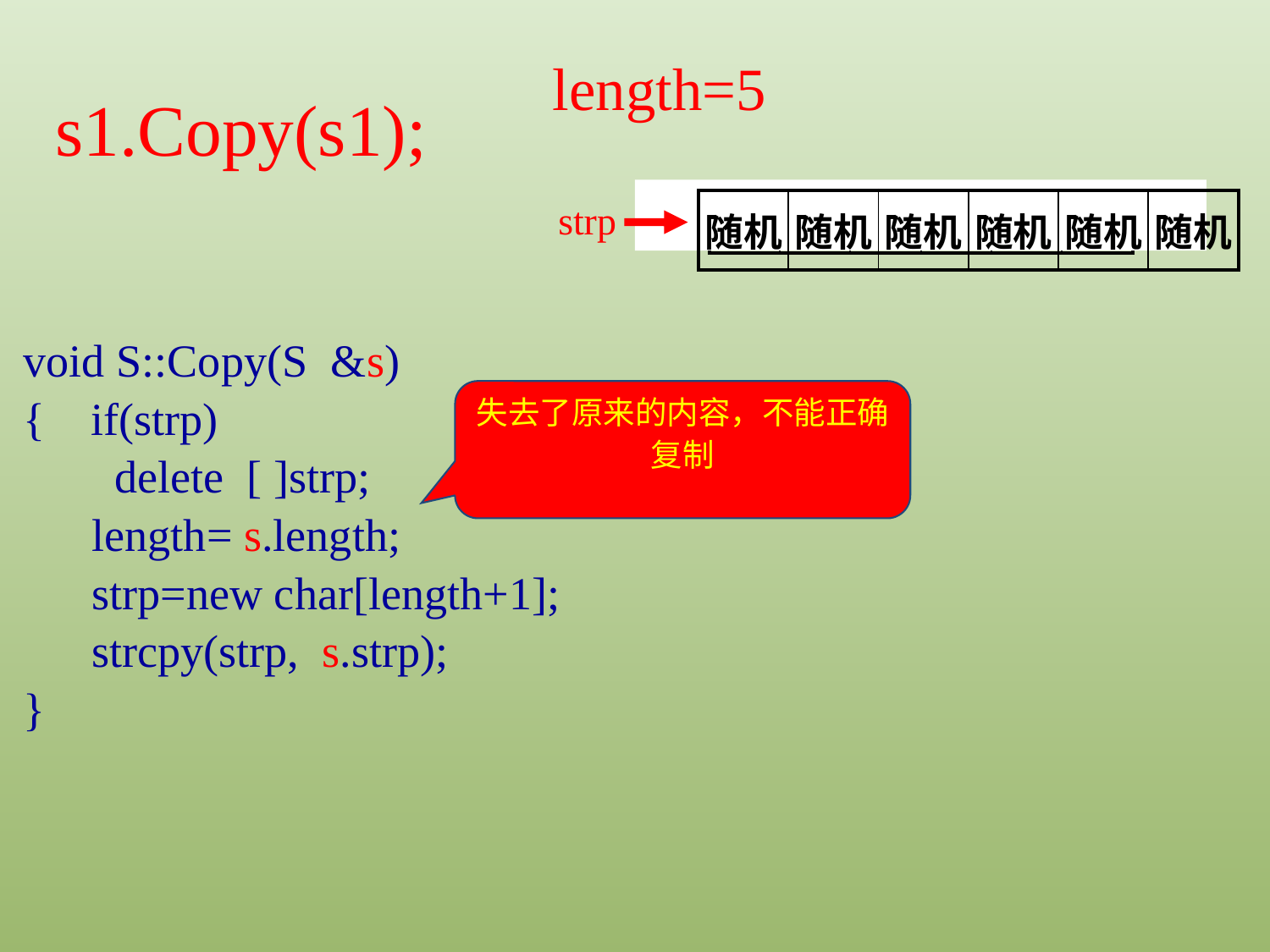

length=5
s1.Copy(s1);

strp
| 随机 | 随机 | 随机 | 随机 | 随机 | 随机 |
| --- | --- | --- | --- | --- | --- |
| C | h | i | n | a | \0 |
| --- | --- | --- | --- | --- | --- |

void S::Copy(S  &s)
{    if(strp)
        delete  [ ]strp;
      length= s.length;
      strp=new char[length+1];
      strcpy(strp,  s.strp);
}

失去了原来的内容，不能正确复制
651